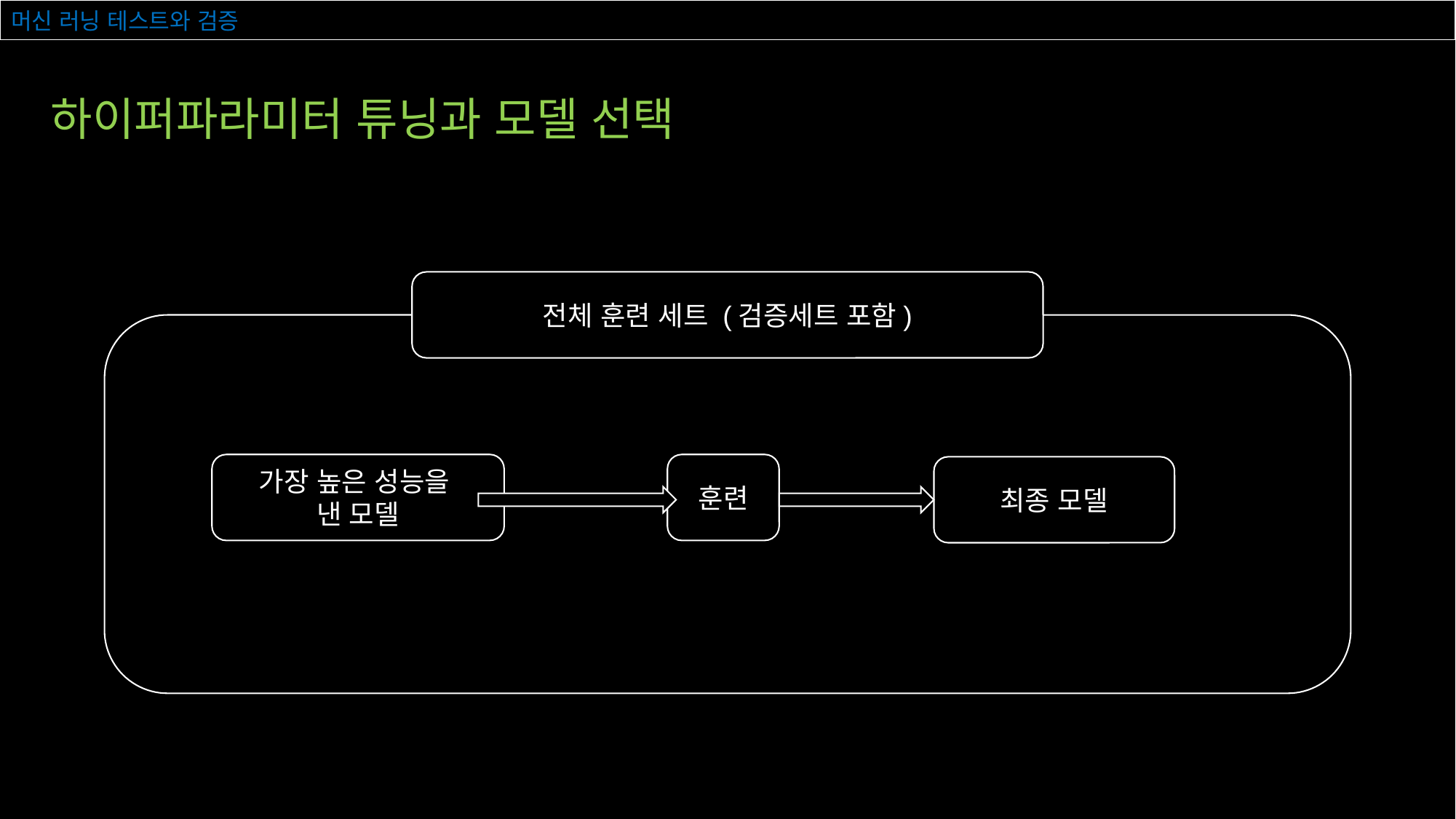

# 머신 러닝 테스트와 검증
하이퍼파라미터 튜닝과 모델 선택
전체 훈련 세트 (검증세트 포함)

가장 높은 성능을
낸 모델
훈련
최종 모델